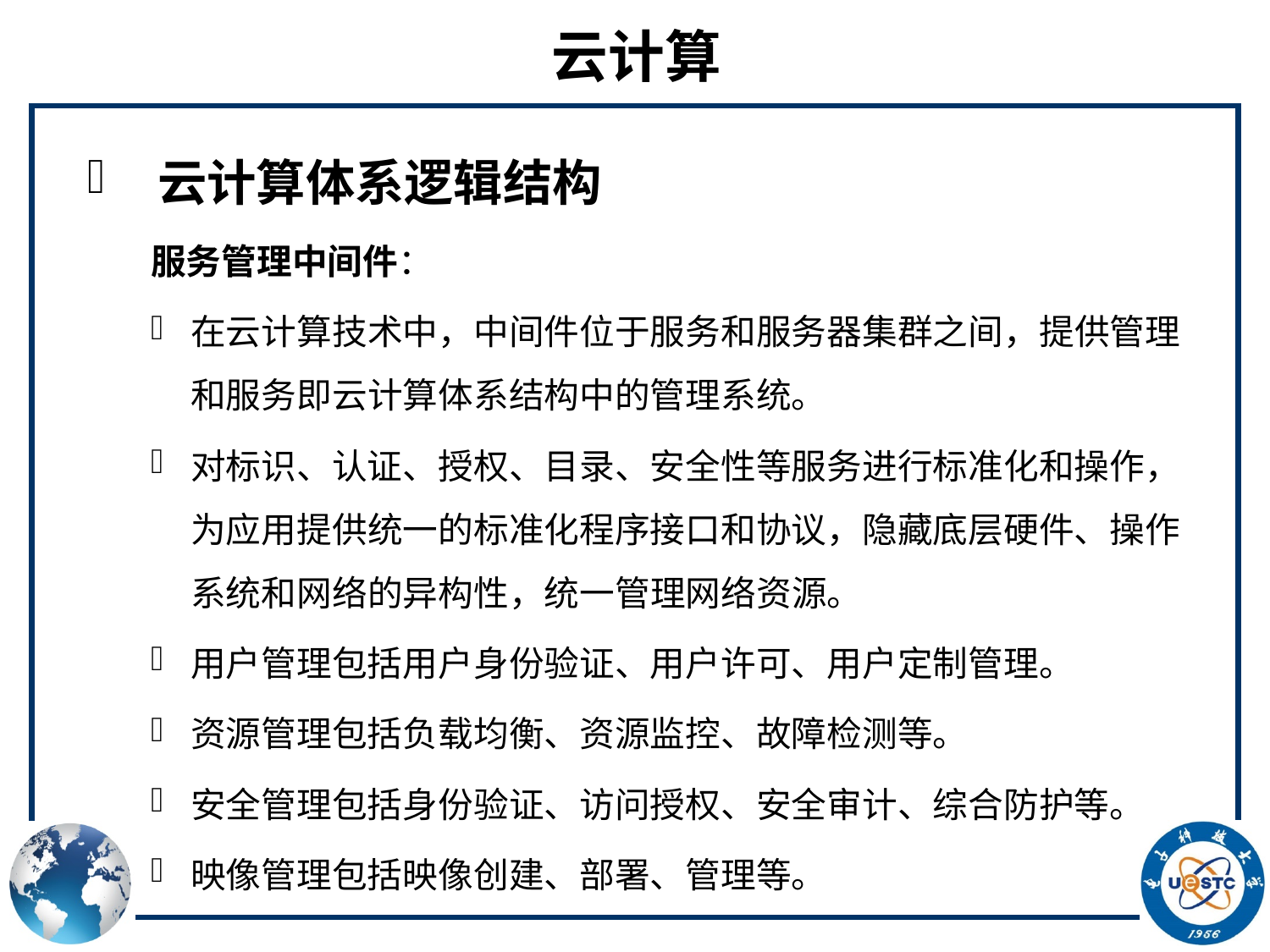

# 云计算
 云计算体系逻辑结构
服务管理中间件：
在云计算技术中，中间件位于服务和服务器集群之间，提供管理和服务即云计算体系结构中的管理系统。
对标识、认证、授权、目录、安全性等服务进行标准化和操作，为应用提供统一的标准化程序接口和协议，隐藏底层硬件、操作系统和网络的异构性，统一管理网络资源。
用户管理包括用户身份验证、用户许可、用户定制管理。
资源管理包括负载均衡、资源监控、故障检测等。
安全管理包括身份验证、访问授权、安全审计、综合防护等。
映像管理包括映像创建、部署、管理等。